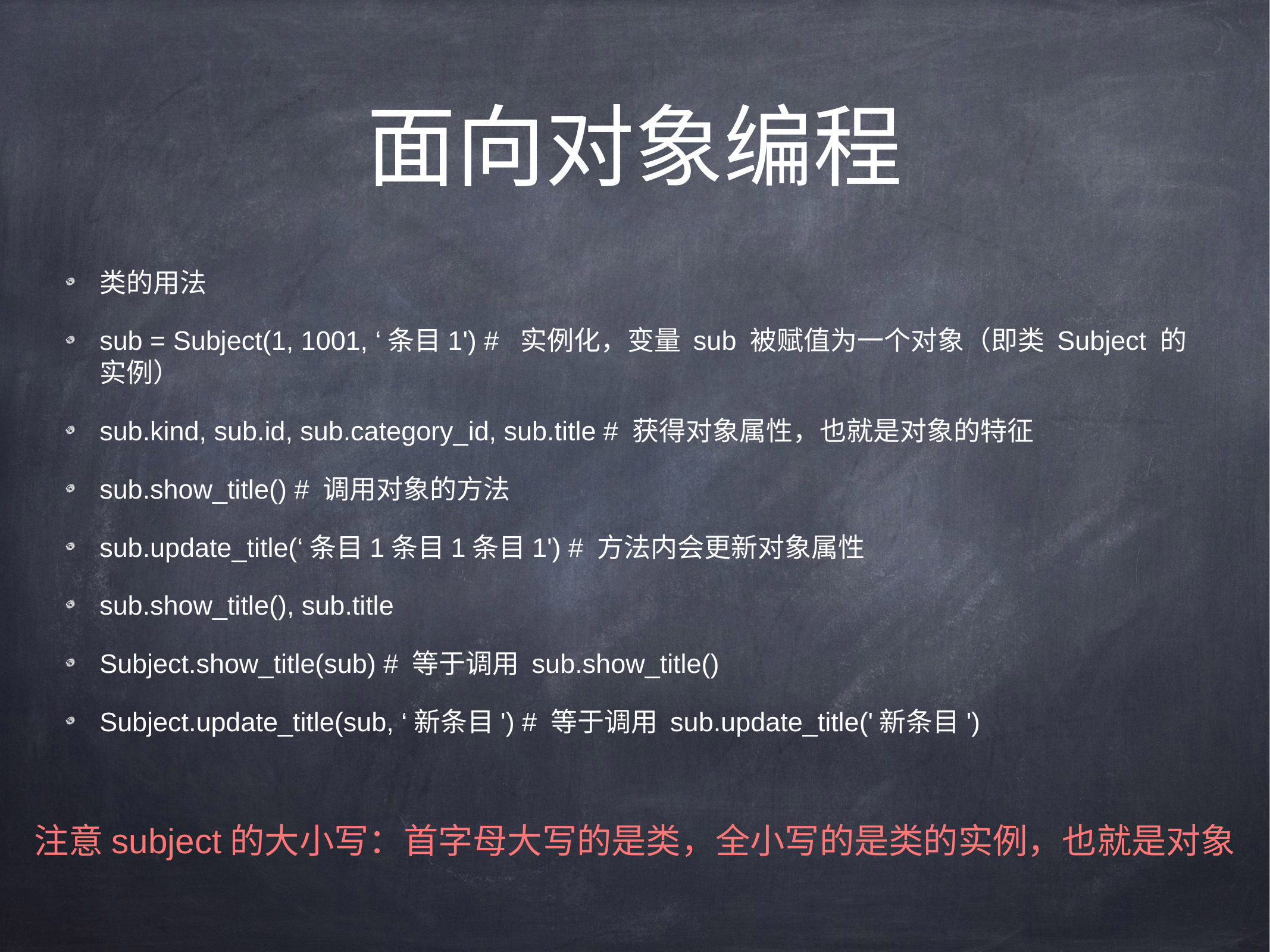

# 面向对象编程
类的用法
sub = Subject(1, 1001, ‘条目1') #  实例化，变量 sub 被赋值为一个对象（即类 Subject 的实例）
sub.kind, sub.id, sub.category_id, sub.title # 获得对象属性，也就是对象的特征
sub.show_title() # 调用对象的方法
sub.update_title(‘条目1条目1条目1') # 方法内会更新对象属性
sub.show_title(), sub.title
Subject.show_title(sub) # 等于调用 sub.show_title()
Subject.update_title(sub, ‘新条目') # 等于调用 sub.update_title('新条目')
注意subject的大小写：首字母大写的是类，全小写的是类的实例，也就是对象